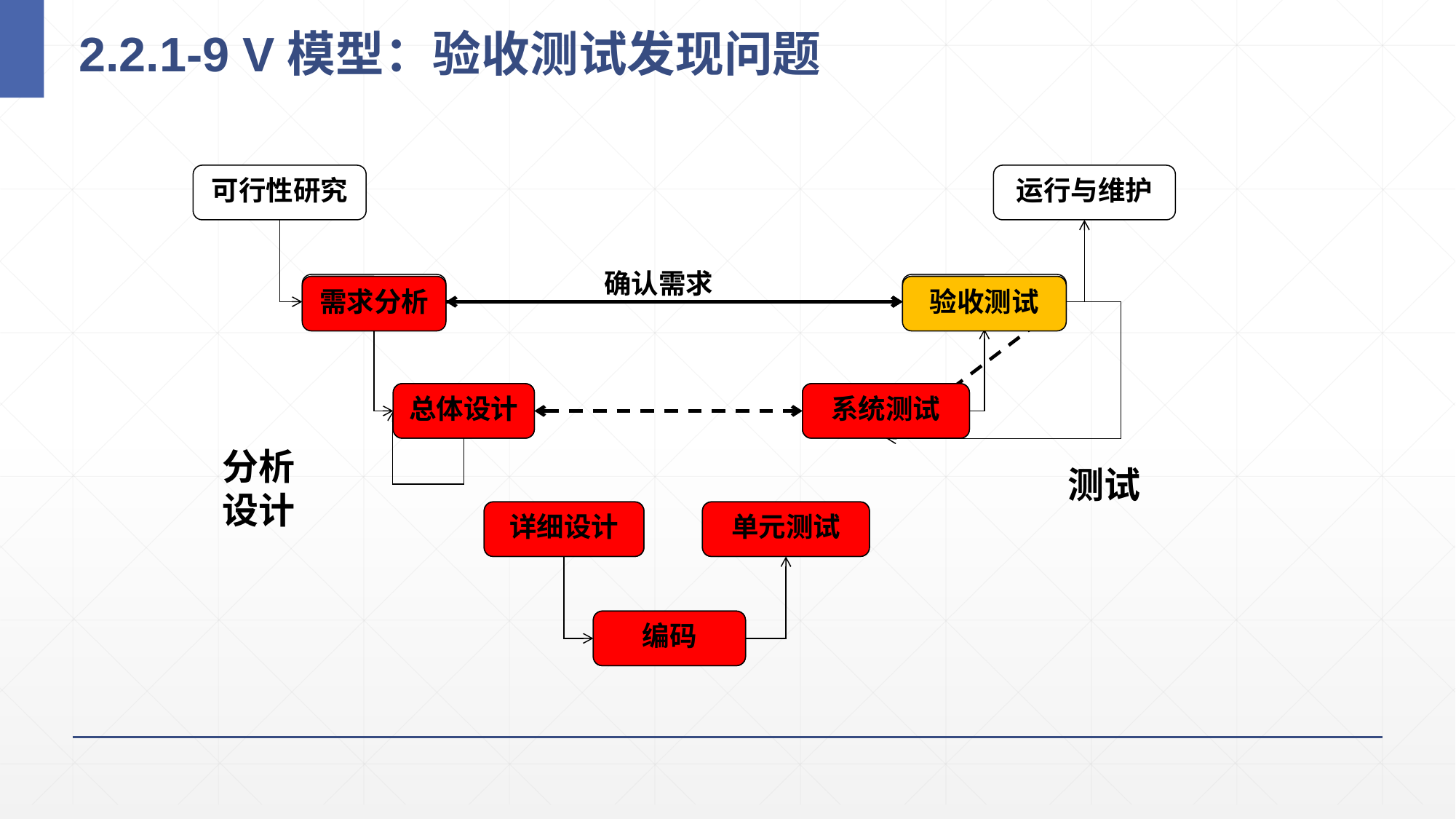

# 2.2.1-9 V模型：验收测试发现问题
可行性研究
运行与维护
确认需求
需求分析
验收测试
需求分析
验收测试
总体设计
总体设计
系统测试
系统测试
分析
设计
测试
详细设计
详细设计
单元测试
单元测试
编码
编码